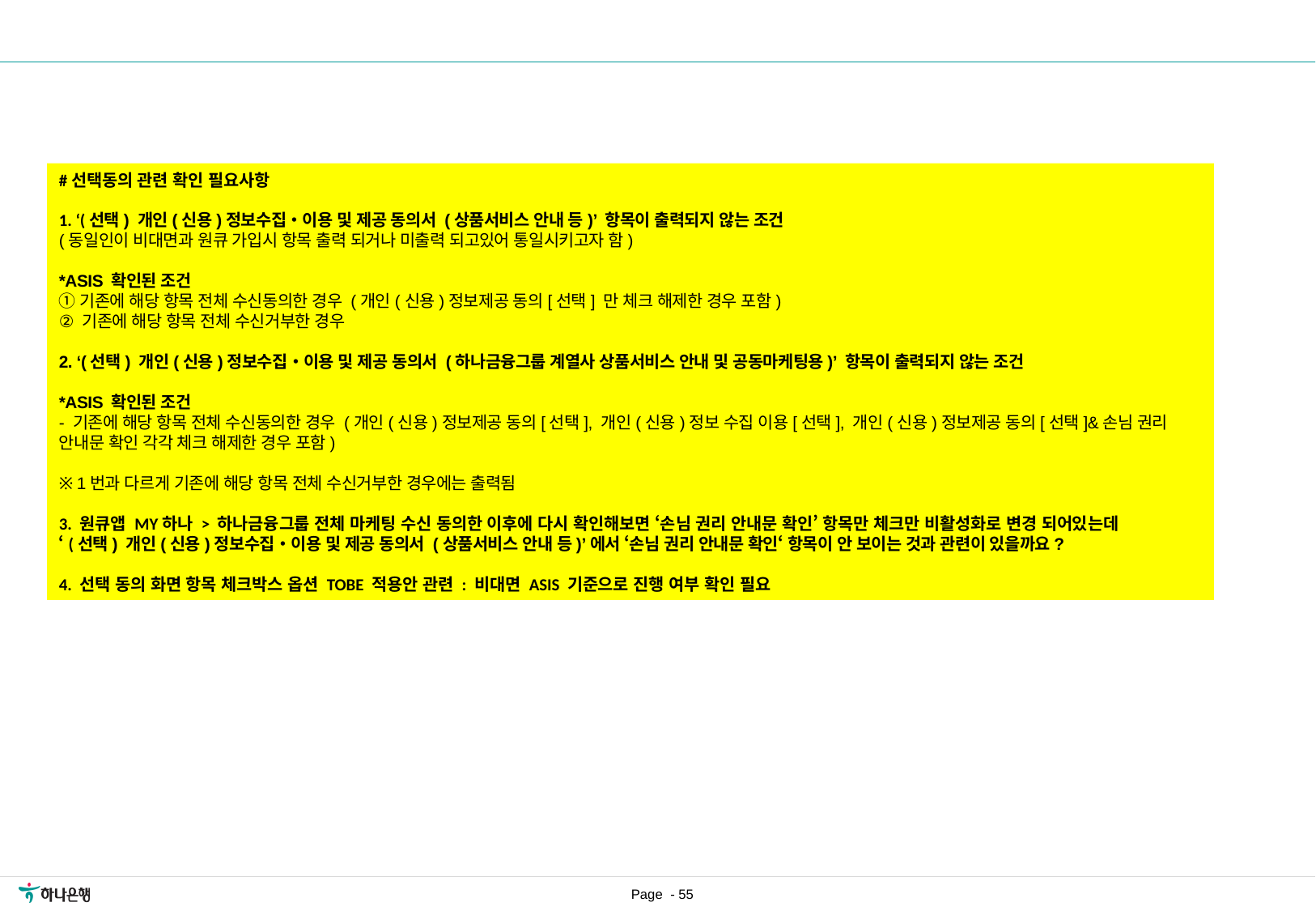

#선택동의 관련 확인 필요사항
1. ‘(선택) 개인(신용)정보수집・이용 및 제공 동의서 (상품서비스 안내 등)’ 항목이 출력되지 않는 조건
(동일인이 비대면과 원큐 가입시 항목 출력 되거나 미출력 되고있어 통일시키고자 함)
*ASIS 확인된 조건
① 기존에 해당 항목 전체 수신동의한 경우 (개인(신용)정보제공 동의[선택] 만 체크 해제한 경우 포함)
② 기존에 해당 항목 전체 수신거부한 경우
2. ‘(선택) 개인(신용)정보수집・이용 및 제공 동의서 (하나금융그룹 계열사 상품서비스 안내 및 공동마케팅용)’ 항목이 출력되지 않는 조건
*ASIS 확인된 조건
- 기존에 해당 항목 전체 수신동의한 경우 (개인(신용)정보제공 동의[선택], 개인(신용)정보 수집 이용[선택], 개인(신용)정보제공 동의[선택]&손님 권리 안내문 확인 각각 체크 해제한 경우 포함)
※ 1번과 다르게 기존에 해당 항목 전체 수신거부한 경우에는 출력됨
3. 원큐앱 MY하나 > 하나금융그룹 전체 마케팅 수신 동의한 이후에 다시 확인해보면 ‘손님 권리 안내문 확인’ 항목만 체크만 비활성화로 변경 되어있는데
‘(선택) 개인(신용)정보수집・이용 및 제공 동의서 (상품서비스 안내 등)’에서 ‘손님 권리 안내문 확인‘ 항목이 안 보이는 것과 관련이 있을까요?
4. 선택 동의 화면 항목 체크박스 옵션 TOBE 적용안 관련 : 비대면 ASIS 기준으로 진행 여부 확인 필요